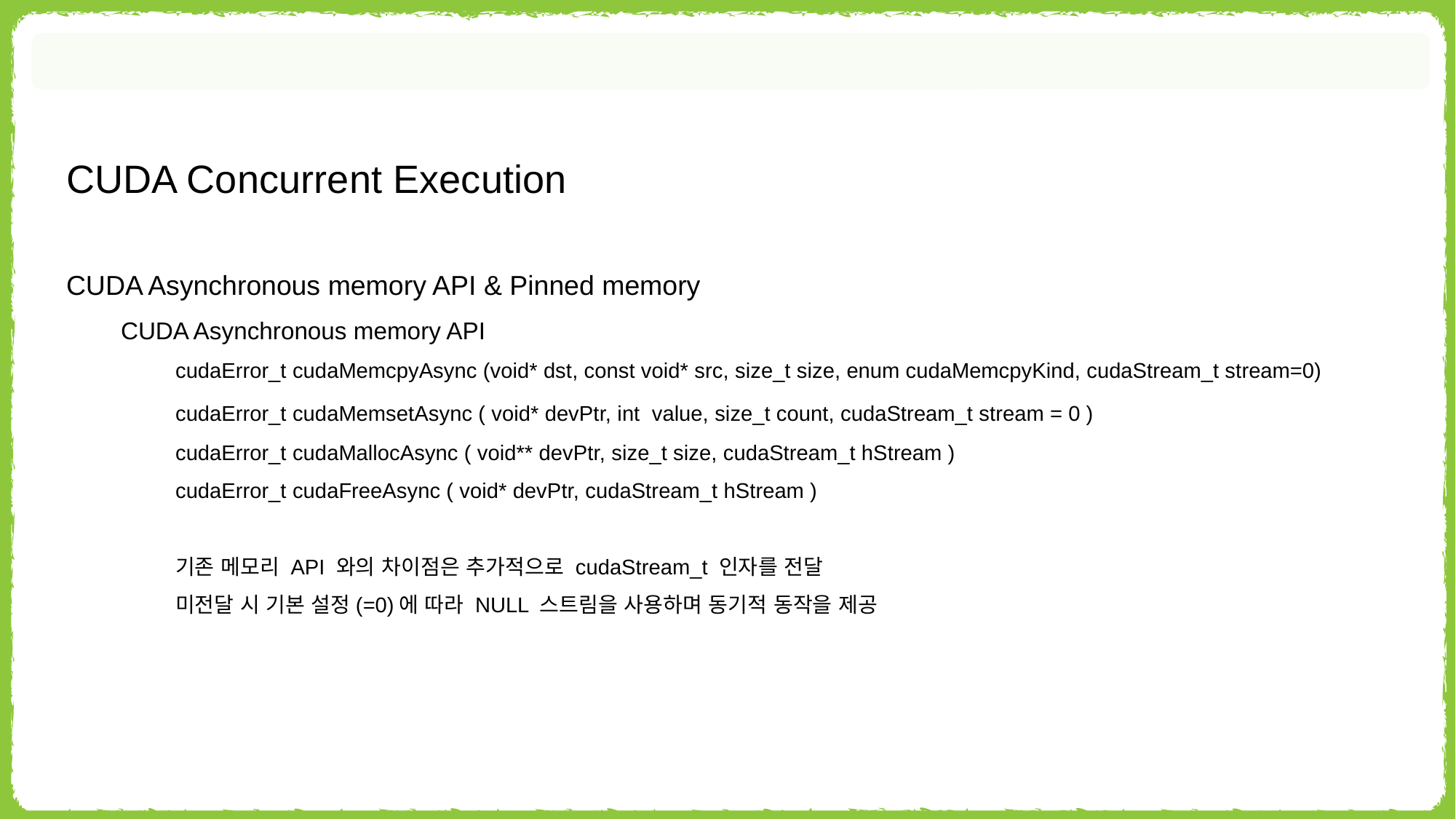

CUDA Concurrent Execution
CUDA Asynchronous memory API & Pinned memory
CUDA Asynchronous memory API
cudaError_t cudaMemcpyAsync (void* dst, const void* src, size_t size, enum cudaMemcpyKind, cudaStream_t stream=0)
​cudaError_t cudaMemsetAsync ( void* devPtr, int  value, size_t count, cudaStream_t stream = 0 )
​cudaError_t cudaMallocAsync ( void** devPtr, size_t size, cudaStream_t hStream )
​cudaError_t cudaFreeAsync ( void* devPtr, cudaStream_t hStream )

기존 메모리 API 와의 차이점은 추가적으로 cudaStream_t 인자를 전달
미전달 시 기본 설정(=0)에 따라 NULL 스트림을 사용하며 동기적 동작을 제공